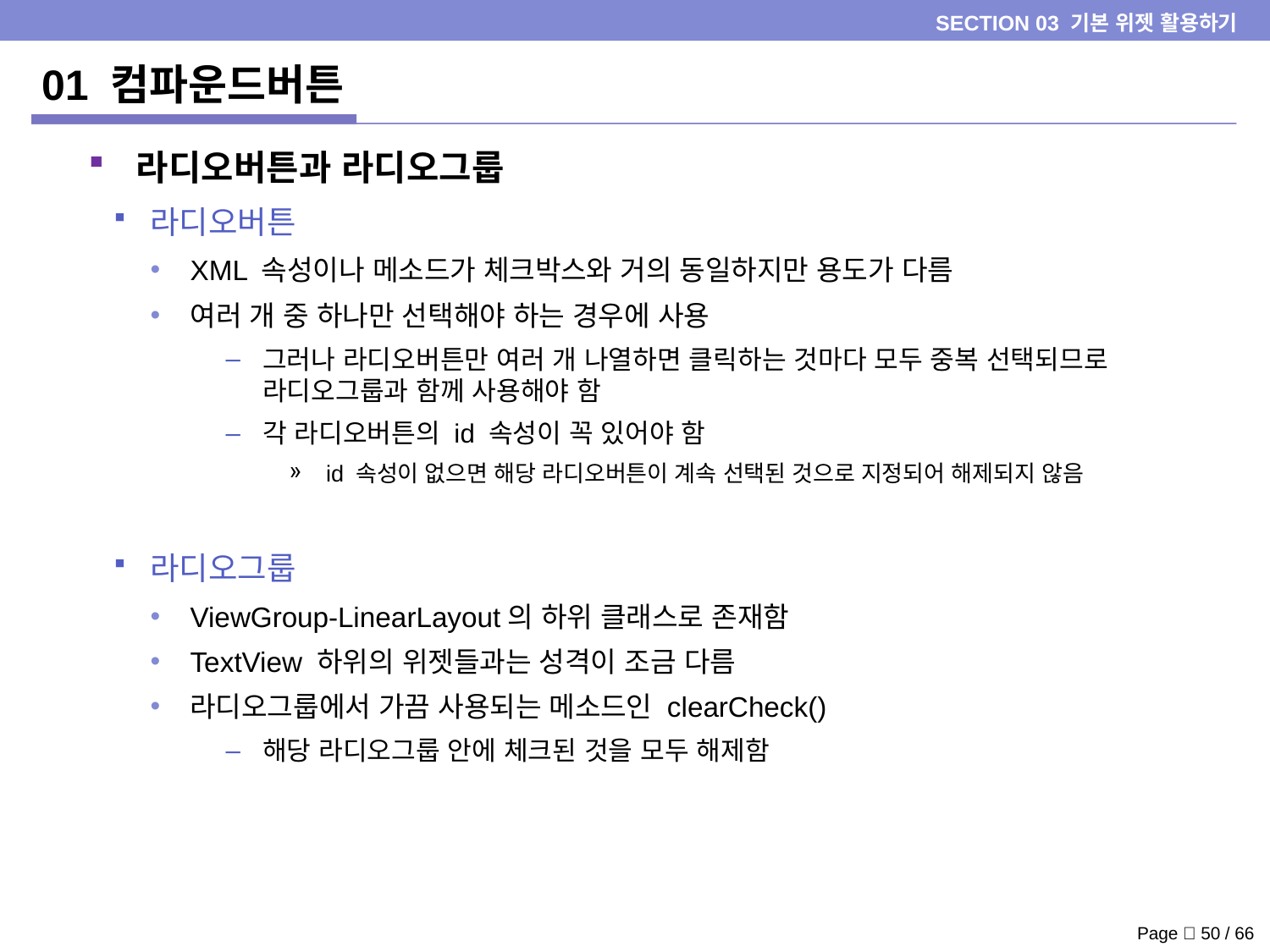

SECTION 03 기본 위젯 활용하기
# 01 컴파운드버튼
라디오버튼과 라디오그룹
라디오버튼
XML 속성이나 메소드가 체크박스와 거의 동일하지만 용도가 다름
여러 개 중 하나만 선택해야 하는 경우에 사용
그러나 라디오버튼만 여러 개 나열하면 클릭하는 것마다 모두 중복 선택되므로 라디오그룹과 함께 사용해야 함
각 라디오버튼의 id 속성이 꼭 있어야 함
id 속성이 없으면 해당 라디오버튼이 계속 선택된 것으로 지정되어 해제되지 않음

라디오그룹
ViewGroup-LinearLayout의 하위 클래스로 존재함
TextView 하위의 위젯들과는 성격이 조금 다름
라디오그룹에서 가끔 사용되는 메소드인 clearCheck()
해당 라디오그룹 안에 체크된 것을 모두 해제함